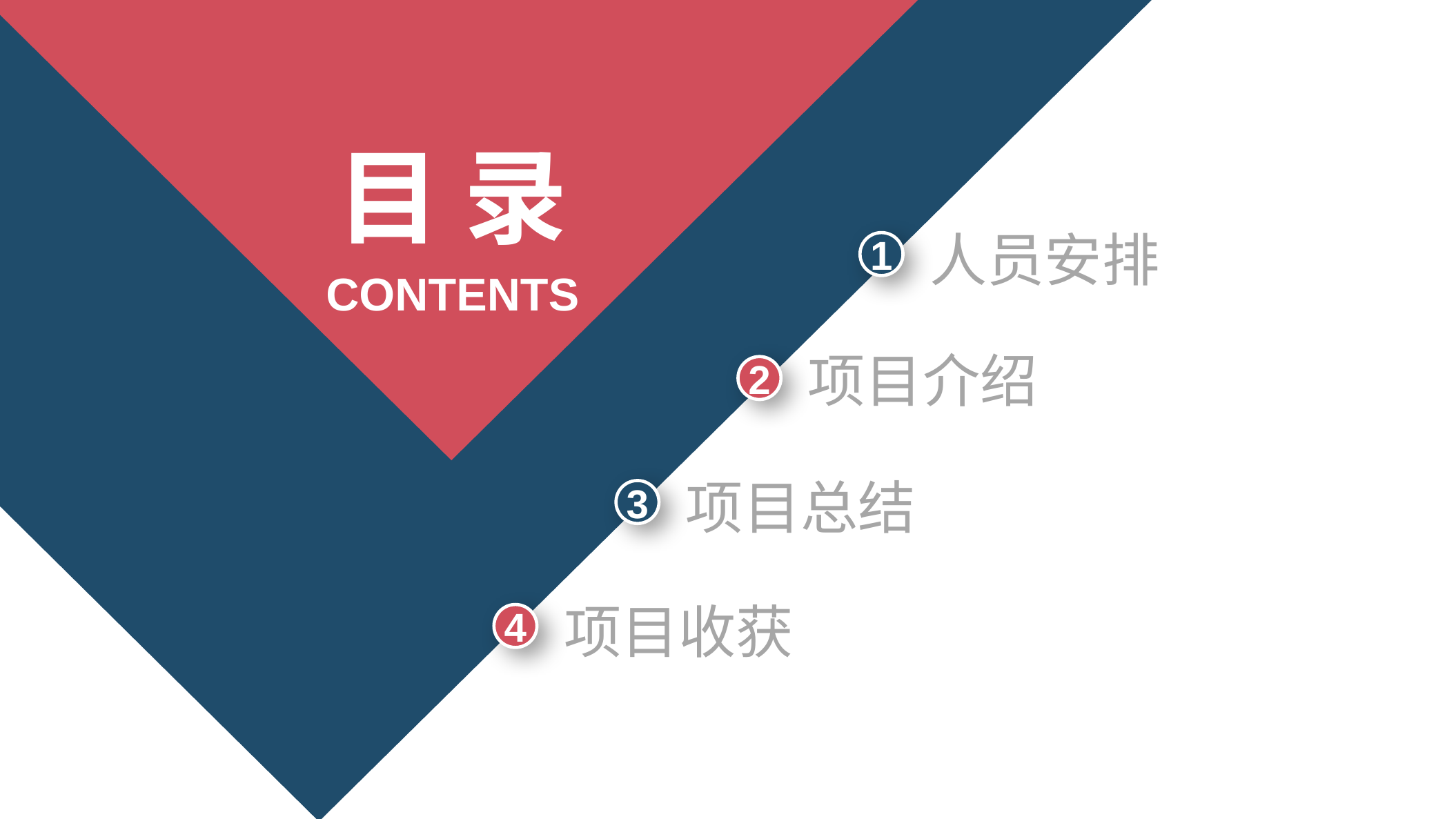

目 录
人员安排
1
CONTENTS
项目介绍
2
项目总结
3
项目收获
4